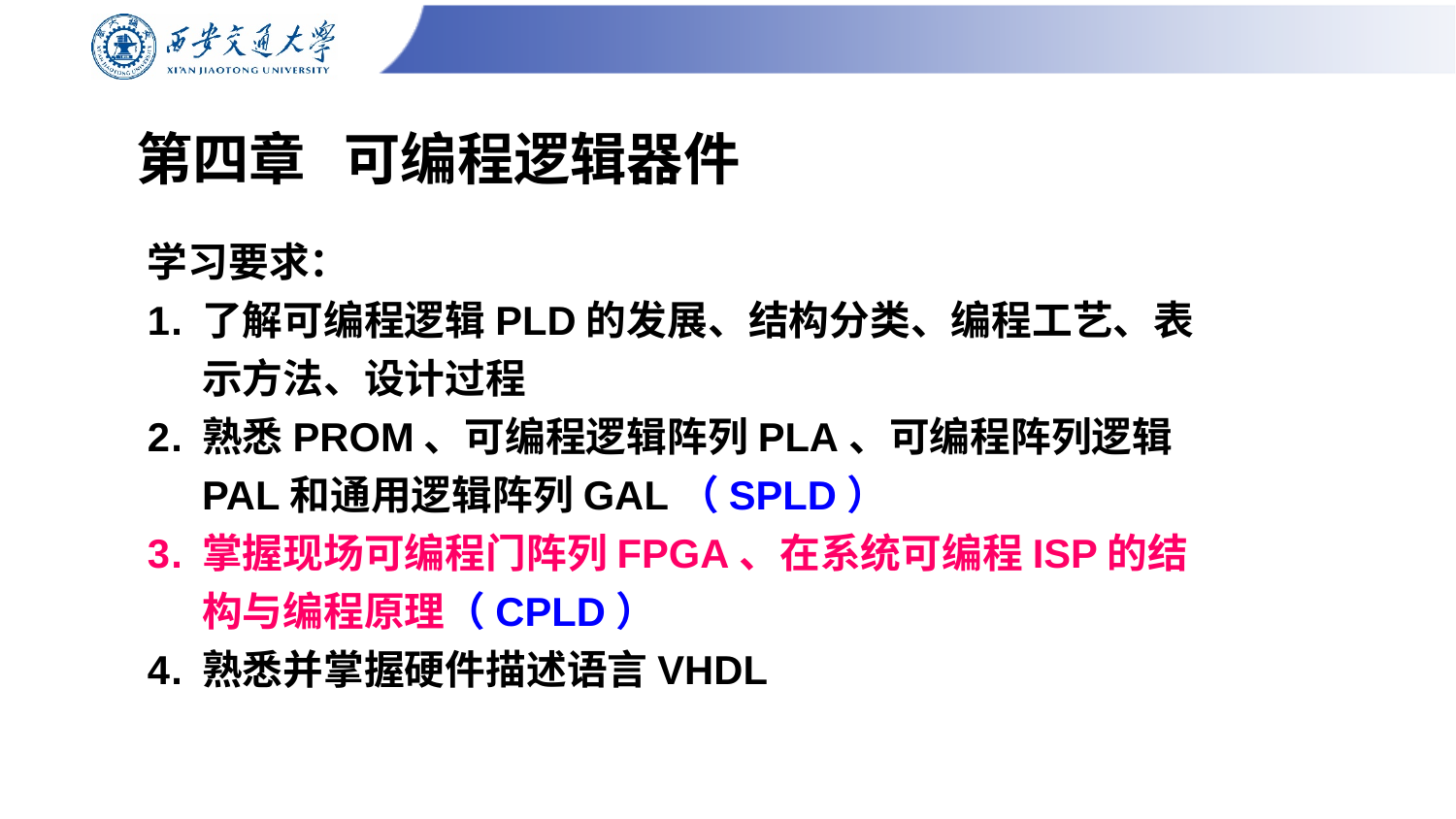

# 第四章   可编程逻辑器件
学习要求：
了解可编程逻辑PLD的发展、结构分类、编程工艺、表示方法、设计过程
熟悉PROM、可编程逻辑阵列PLA、可编程阵列逻辑PAL和通用逻辑阵列GAL（SPLD）
掌握现场可编程门阵列FPGA、在系统可编程ISP的结构与编程原理（CPLD）
熟悉并掌握硬件描述语言VHDL